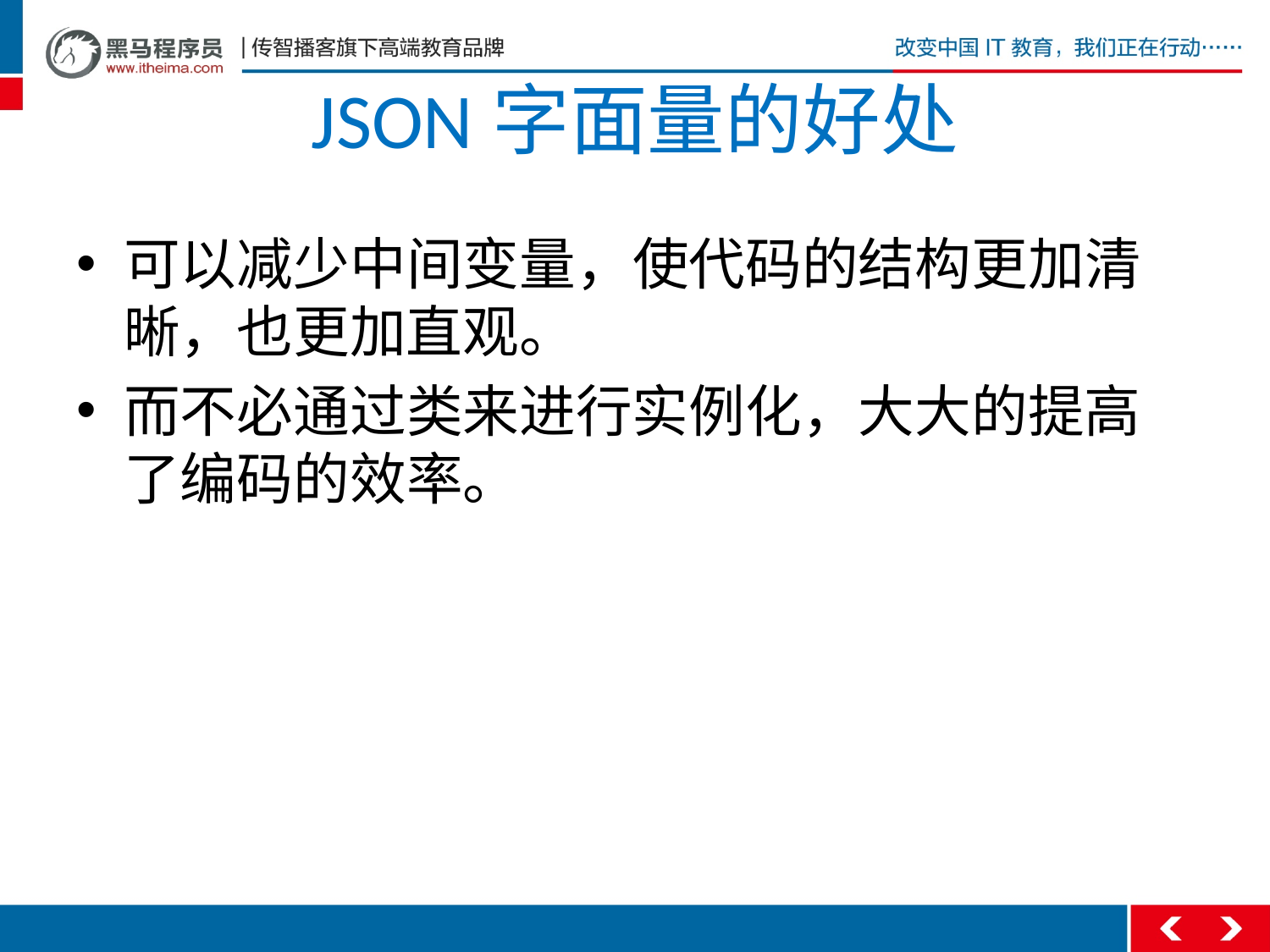

# JSON字面量的好处
可以减少中间变量，使代码的结构更加清晰，也更加直观。
而不必通过类来进行实例化，大大的提高了编码的效率。